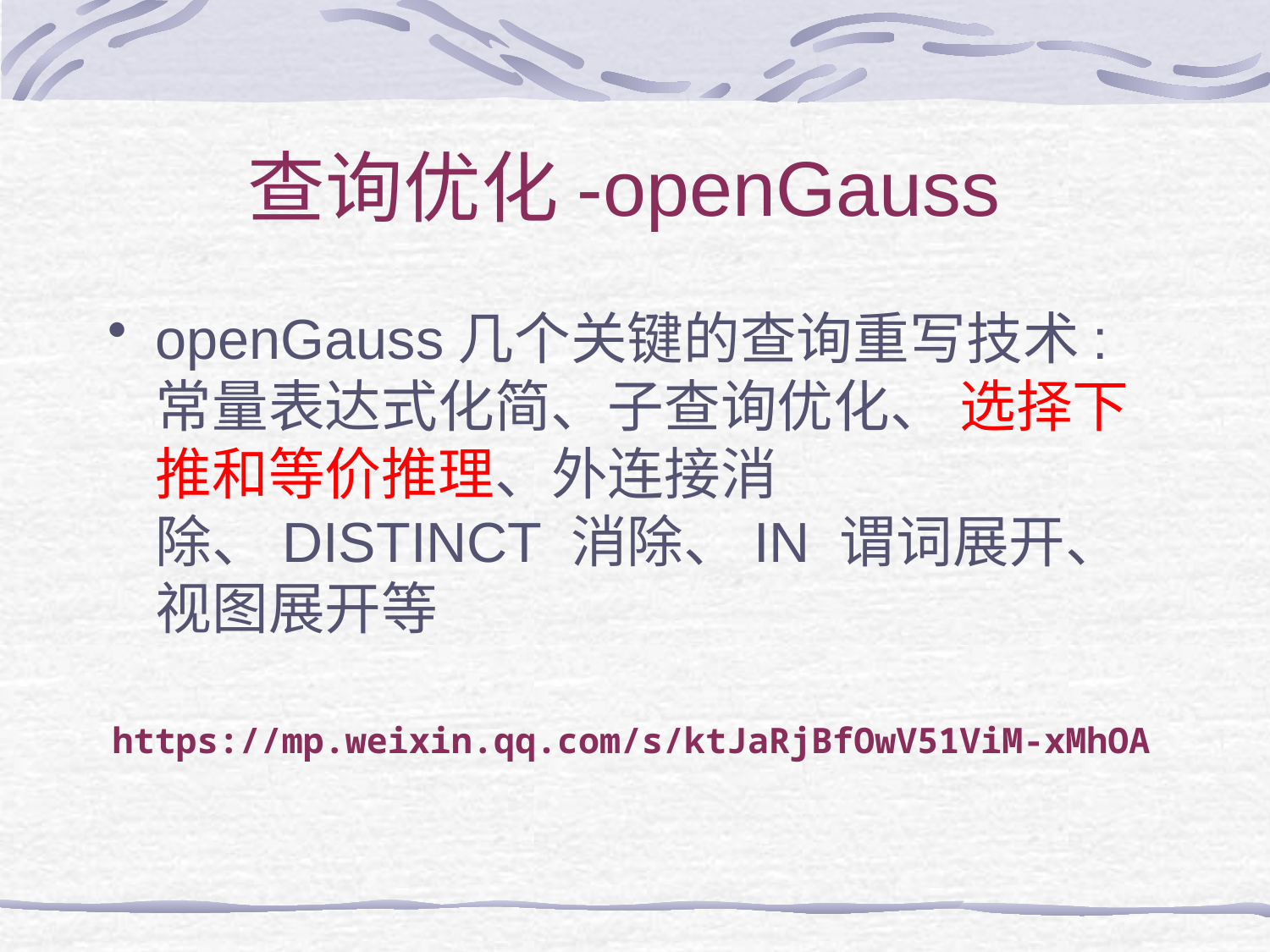

# 查询优化-openGauss
openGauss几个关键的查询重写技术:常量表达式化简、子查询优化、 选择下推和等价推理、外连接消除、DISTINCT 消除、IN 谓词展开、视图展开等
https://mp.weixin.qq.com/s/ktJaRjBfOwV51ViM-xMhOA